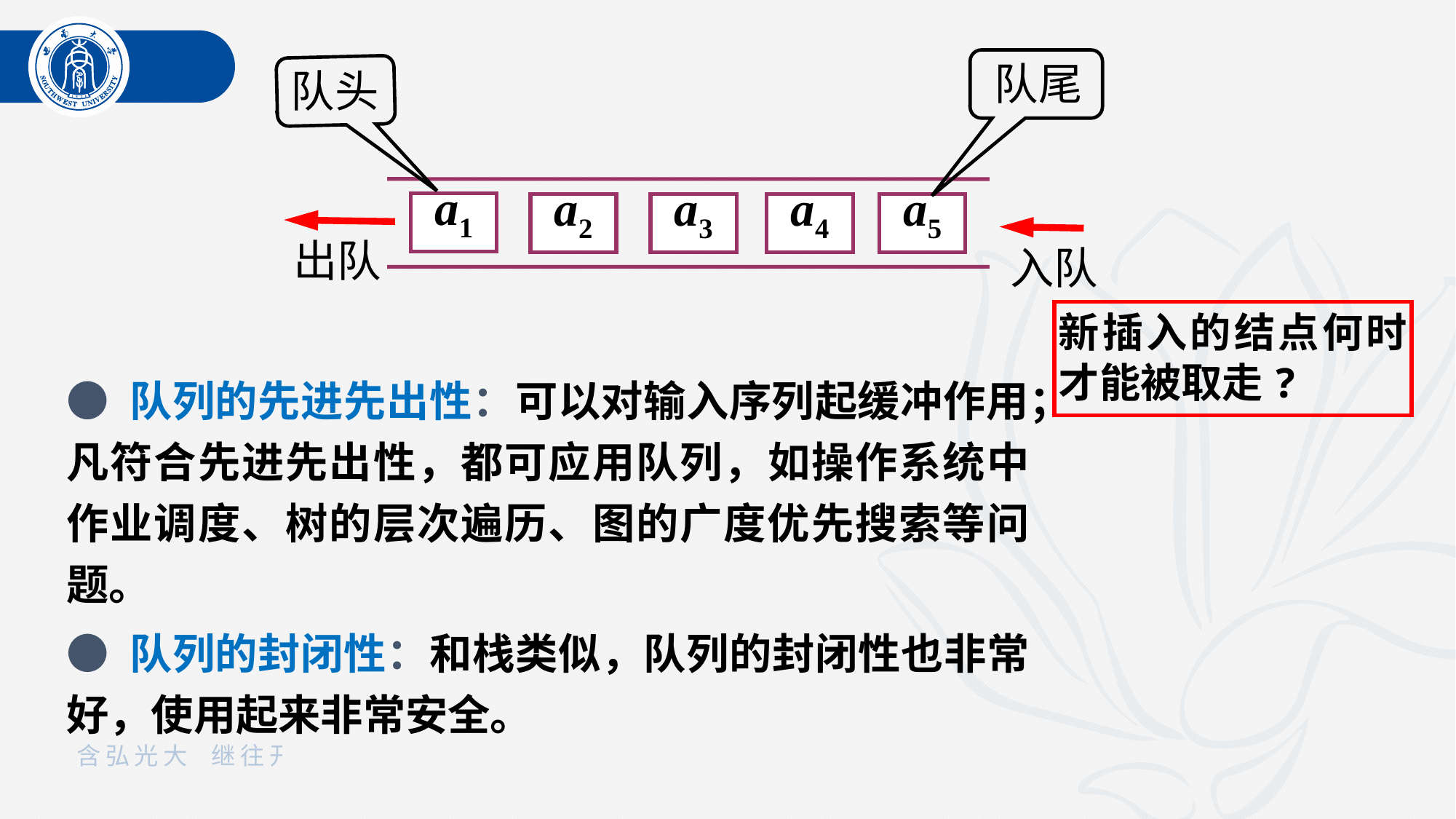

队尾
队头
a1
a2
a3
a4
a5

出队
入队

新插入的结点何时才能被取走?
● 队列的先进先出性：可以对输入序列起缓冲作用；凡符合先进先出性，都可应用队列，如操作系统中作业调度、树的层次遍历、图的广度优先搜索等问题。
● 队列的封闭性：和栈类似，队列的封闭性也非常好，使用起来非常安全。